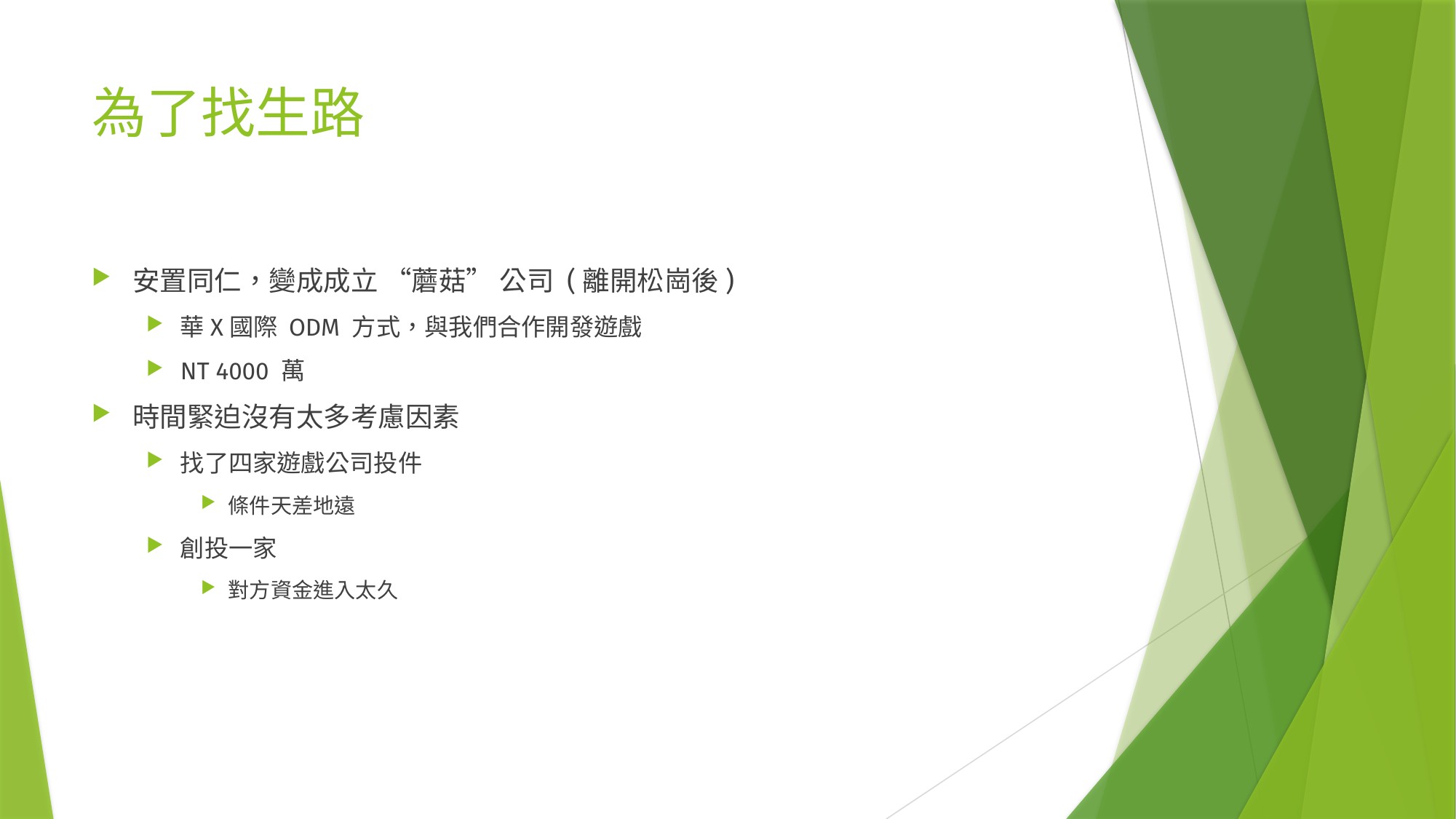

# 為了找生路
安置同仁，變成成立 “蘑菇” 公司 (離開松崗後)
華X國際 ODM 方式，與我們合作開發遊戲
NT 4000 萬
時間緊迫沒有太多考慮因素
找了四家遊戲公司投件
條件天差地遠
創投一家
對方資金進入太久